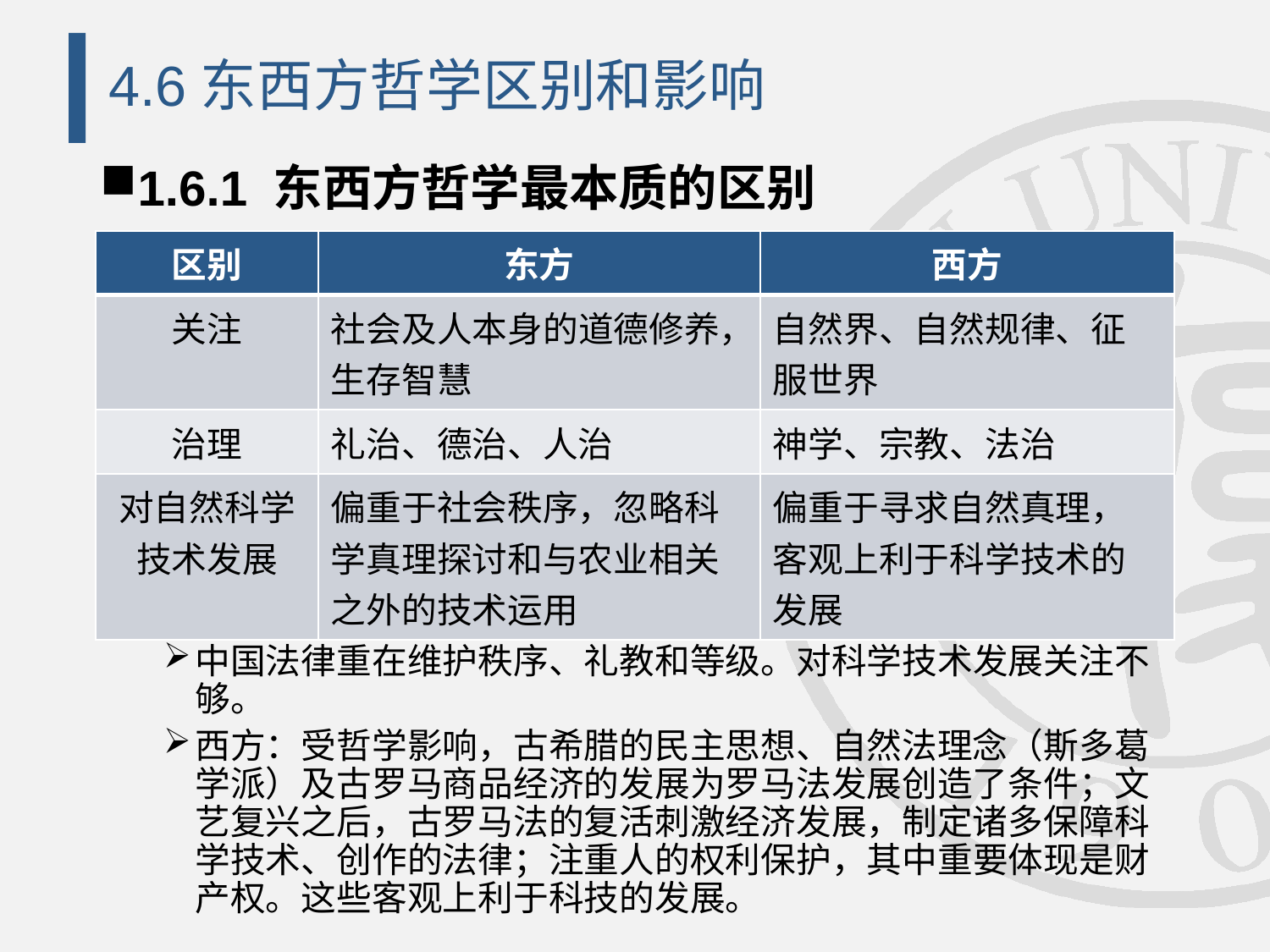

# 4.6东西方哲学区别和影响
1.6.1 东西方哲学最本质的区别

对当时法律制度产生一定的影响
中国法律重在维护秩序、礼教和等级。对科学技术发展关注不够。
西方：受哲学影响，古希腊的民主思想、自然法理念（斯多葛学派）及古罗马商品经济的发展为罗马法发展创造了条件；文艺复兴之后，古罗马法的复活刺激经济发展，制定诸多保障科学技术、创作的法律；注重人的权利保护，其中重要体现是财产权。这些客观上利于科技的发展。

| 区别 | 东方 | 西方 |
| --- | --- | --- |
| 关注 | 社会及人本身的道德修养，生存智慧 | 自然界、自然规律、征服世界 |
| 治理 | 礼治、德治、人治 | 神学、宗教、法治 |
| 对自然科学技术发展 | 偏重于社会秩序，忽略科学真理探讨和与农业相关之外的技术运用 | 偏重于寻求自然真理，客观上利于科学技术的发展 |